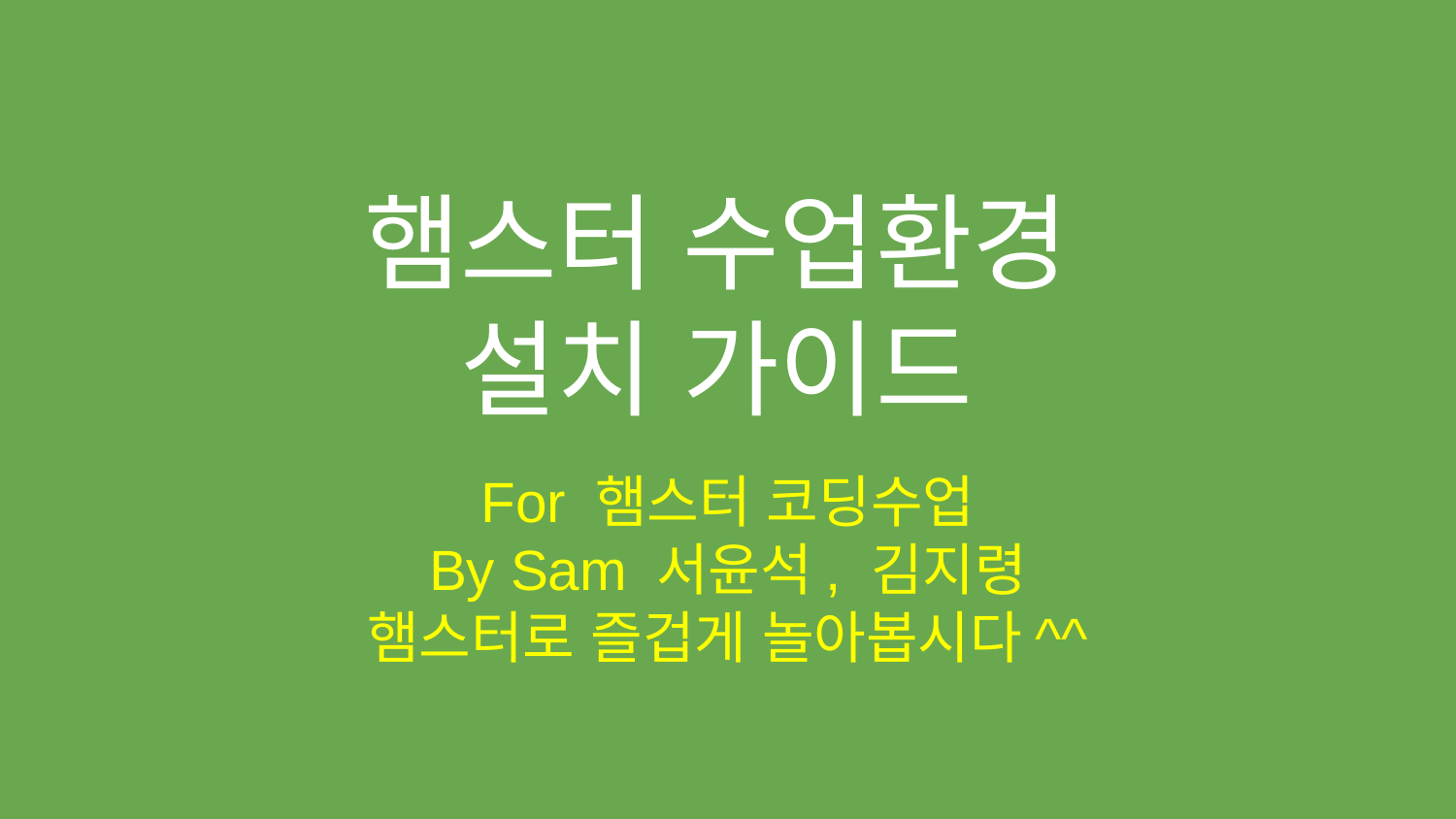

햄스터 수업환경
설치 가이드
For 햄스터 코딩수업
By Sam 서윤석, 김지령
햄스터로 즐겁게 놀아봅시다^^